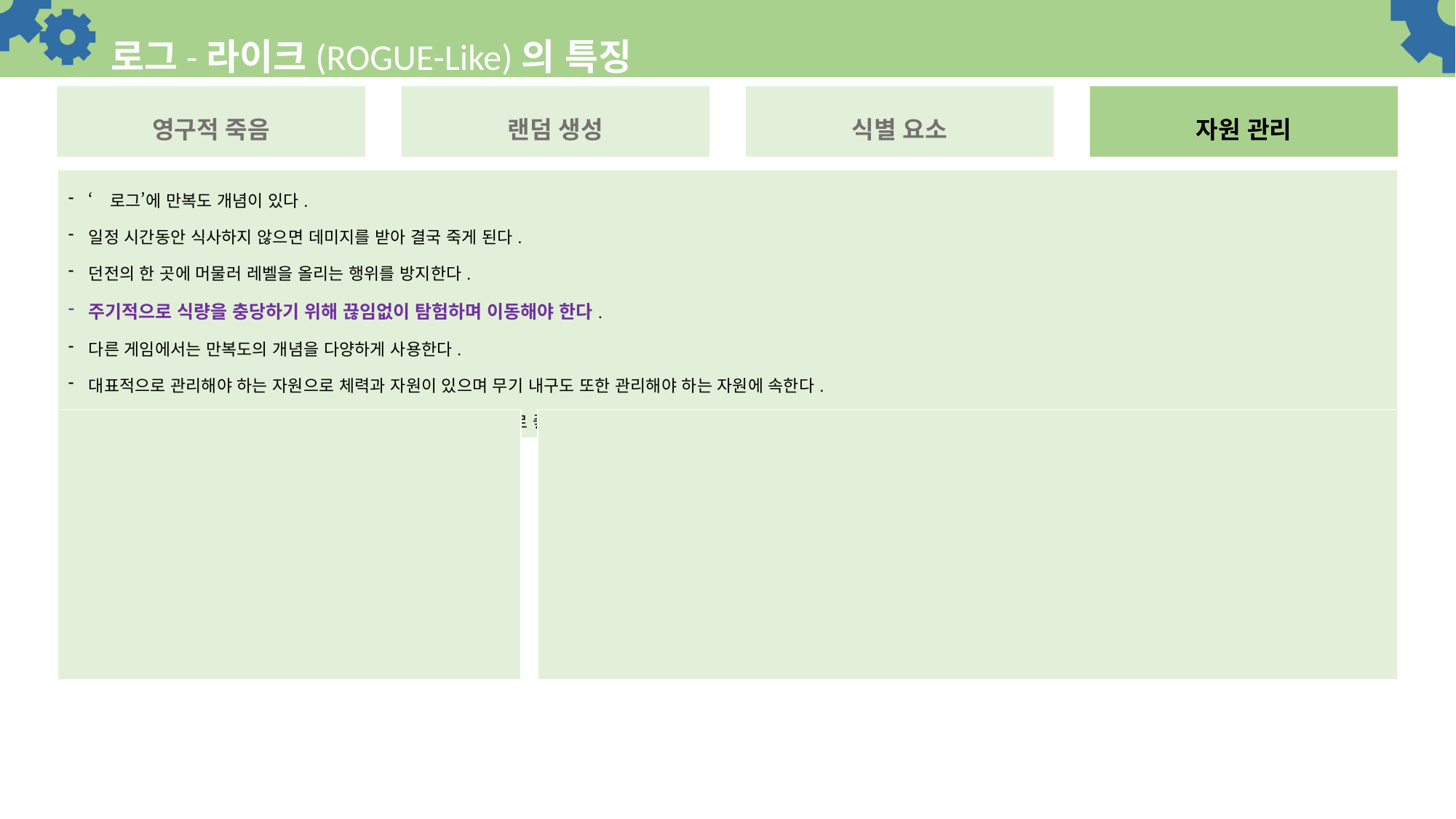

# 로그-라이크(ROGUE-Like)의 특징
영구적 죽음
랜덤 생성
식별 요소
자원 관리
| ‘로그’에 만복도 개념이 있다. 일정 시간동안 식사하지 않으면 데미지를 받아 결국 죽게 된다. 던전의 한 곳에 머물러 레벨을 올리는 행위를 방지한다. 주기적으로 식량을 충당하기 위해 끊임없이 탐험하며 이동해야 한다. 다른 게임에서는 만복도의 개념을 다양하게 사용한다. 대표적으로 관리해야 하는 자원으로 체력과 자원이 있으며 무기 내구도 또한 관리해야 하는 자원에 속한다. 식별 요소와 함께 시너지를 발휘해 새로운 방을 탐험하는 것으로 좋은 효과를 얻을 것이라는 기대심을 자극하게 된다. |
| --- |
|  |
| --- |
|  |
| --- |